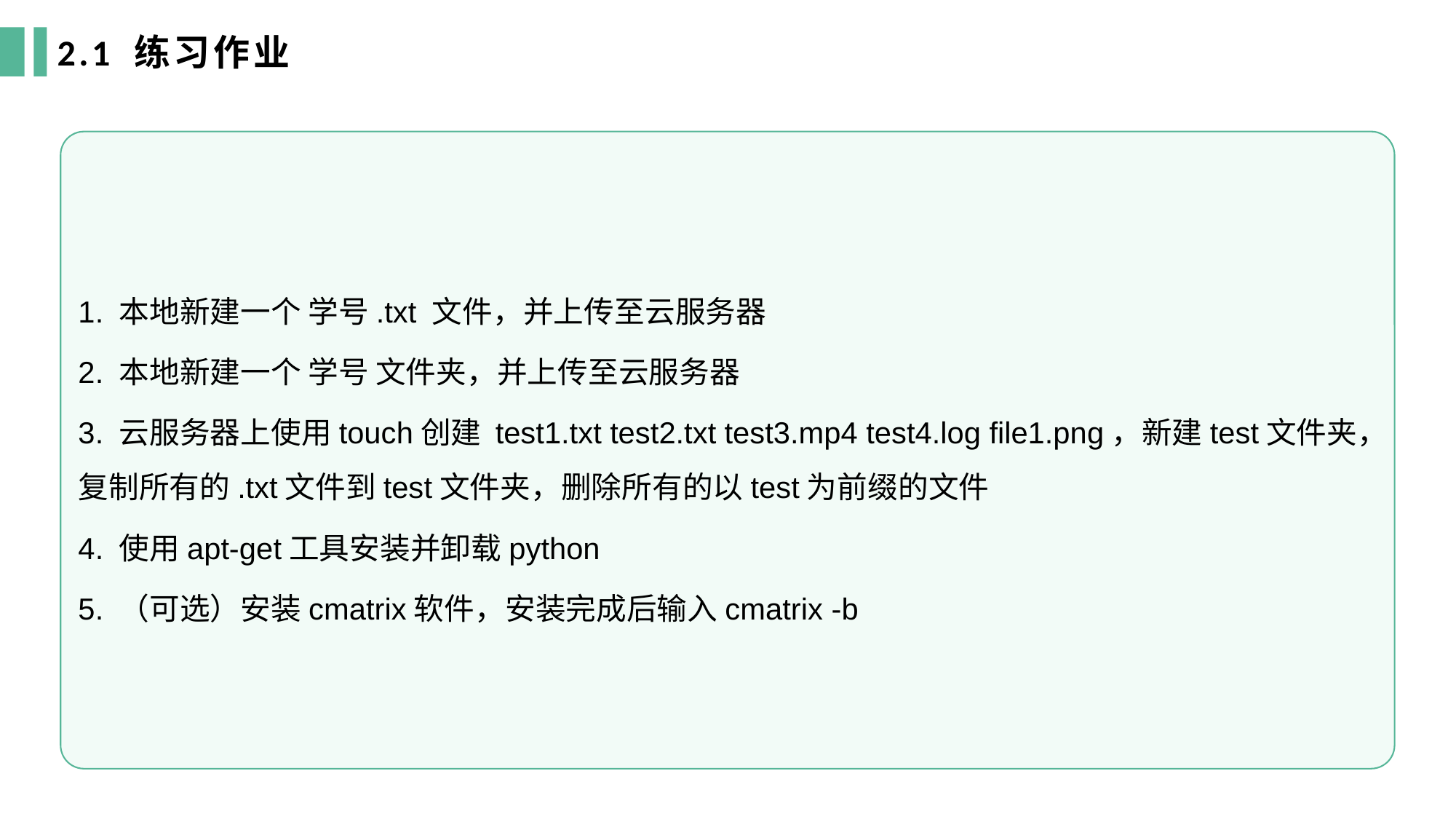

2.1 练习作业
1. 本地新建一个 学号.txt 文件，并上传至云服务器
2. 本地新建一个 学号 文件夹，并上传至云服务器
3. 云服务器上使用touch创建 test1.txt test2.txt test3.mp4 test4.log file1.png，新建test文件夹，复制所有的.txt文件到test文件夹，删除所有的以test为前缀的文件
4. 使用apt-get工具安装并卸载python
5. （可选）安装cmatrix软件，安装完成后输入cmatrix -b